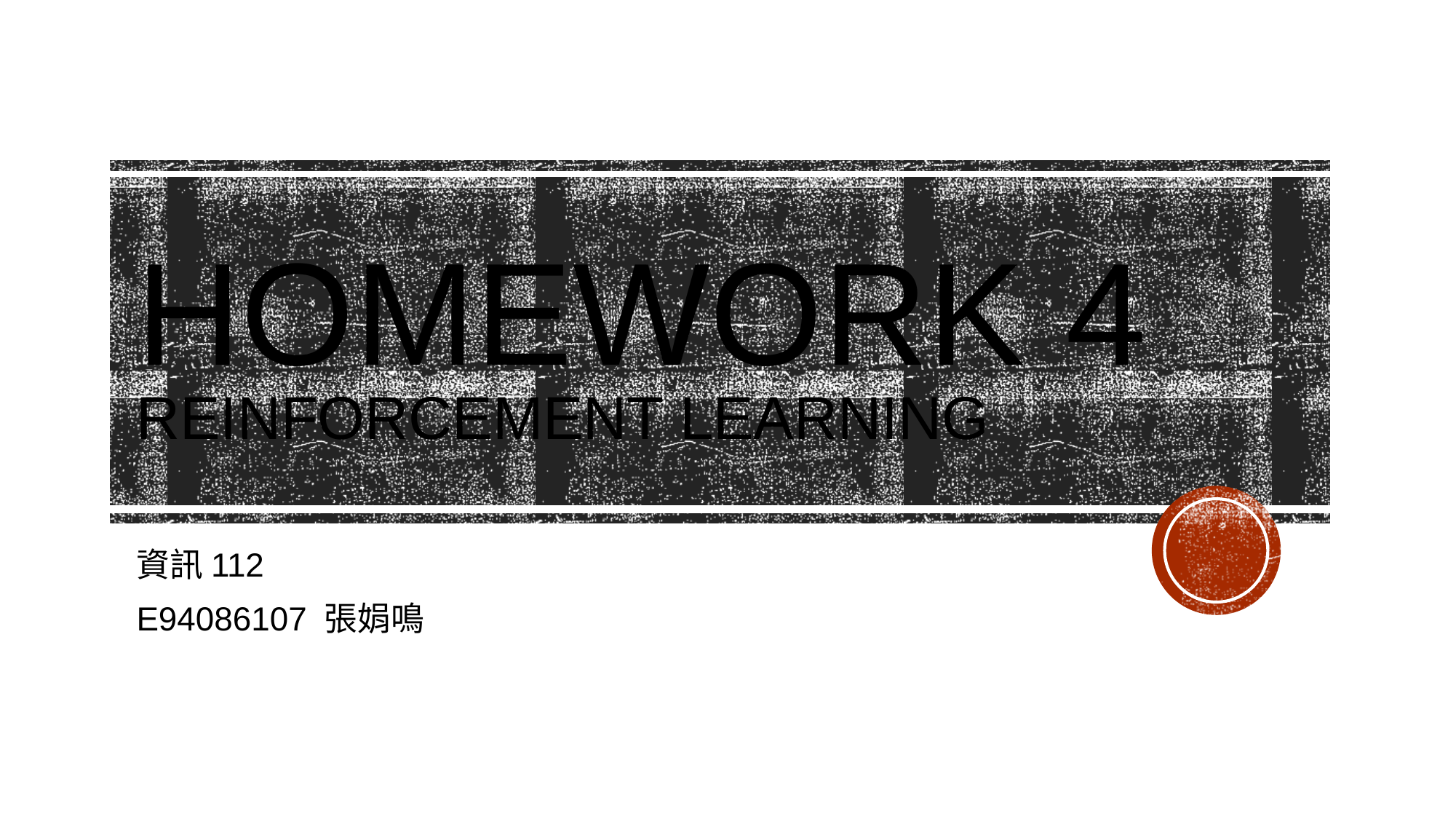

# Homework 4 Reinforcement Learning
資訊112
E94086107 張娟鳴